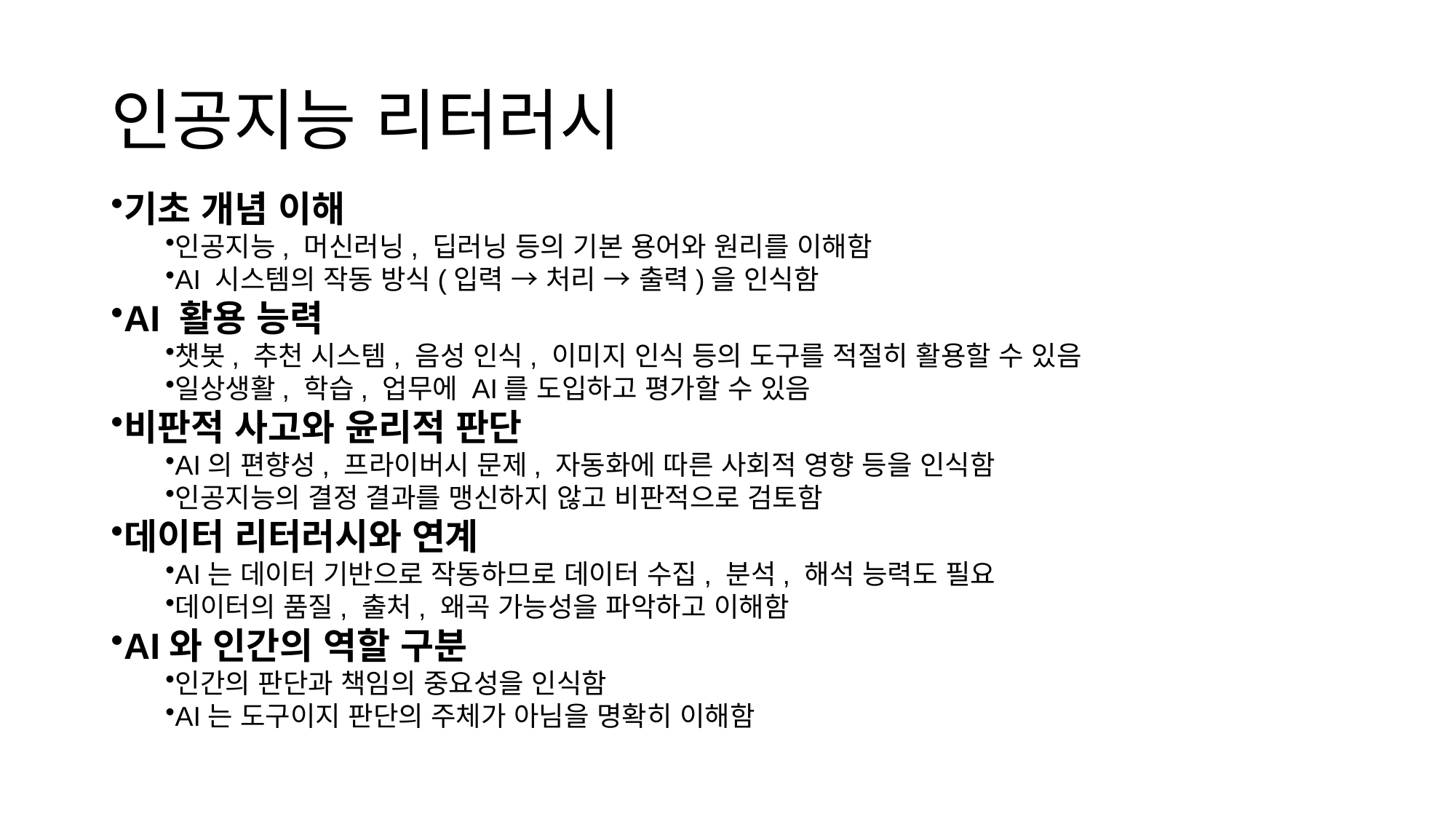

# 인공지능 리터러시
기초 개념 이해
인공지능, 머신러닝, 딥러닝 등의 기본 용어와 원리를 이해함
AI 시스템의 작동 방식(입력 → 처리 → 출력)을 인식함
AI 활용 능력
챗봇, 추천 시스템, 음성 인식, 이미지 인식 등의 도구를 적절히 활용할 수 있음
일상생활, 학습, 업무에 AI를 도입하고 평가할 수 있음
비판적 사고와 윤리적 판단
AI의 편향성, 프라이버시 문제, 자동화에 따른 사회적 영향 등을 인식함
인공지능의 결정 결과를 맹신하지 않고 비판적으로 검토함
데이터 리터러시와 연계
AI는 데이터 기반으로 작동하므로 데이터 수집, 분석, 해석 능력도 필요
데이터의 품질, 출처, 왜곡 가능성을 파악하고 이해함
AI와 인간의 역할 구분
인간의 판단과 책임의 중요성을 인식함
AI는 도구이지 판단의 주체가 아님을 명확히 이해함